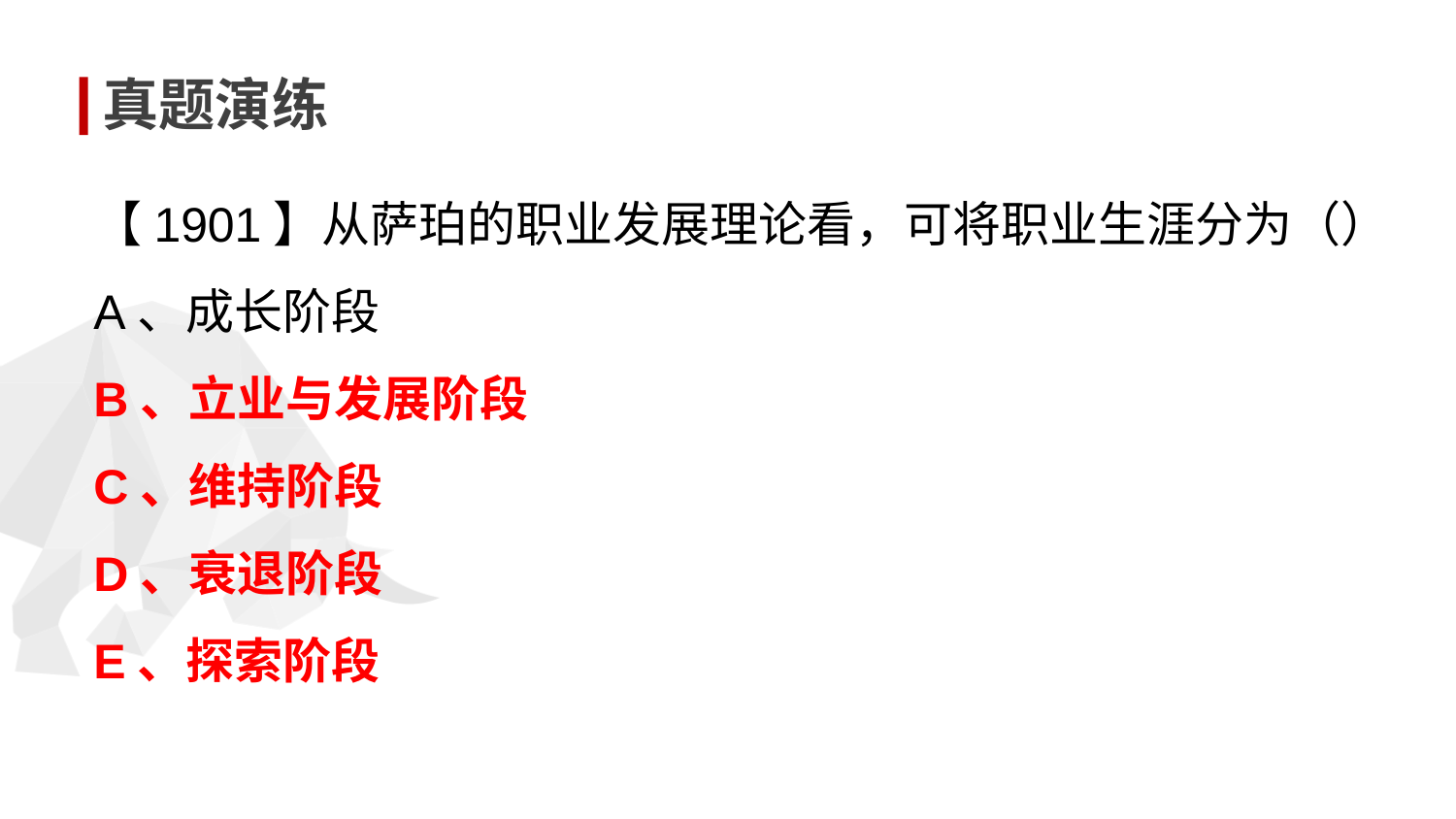

真题演练
【1901】从萨珀的职业发展理论看，可将职业生涯分为（）
A、成长阶段
B、立业与发展阶段
C、维持阶段
D、衰退阶段
E、探索阶段